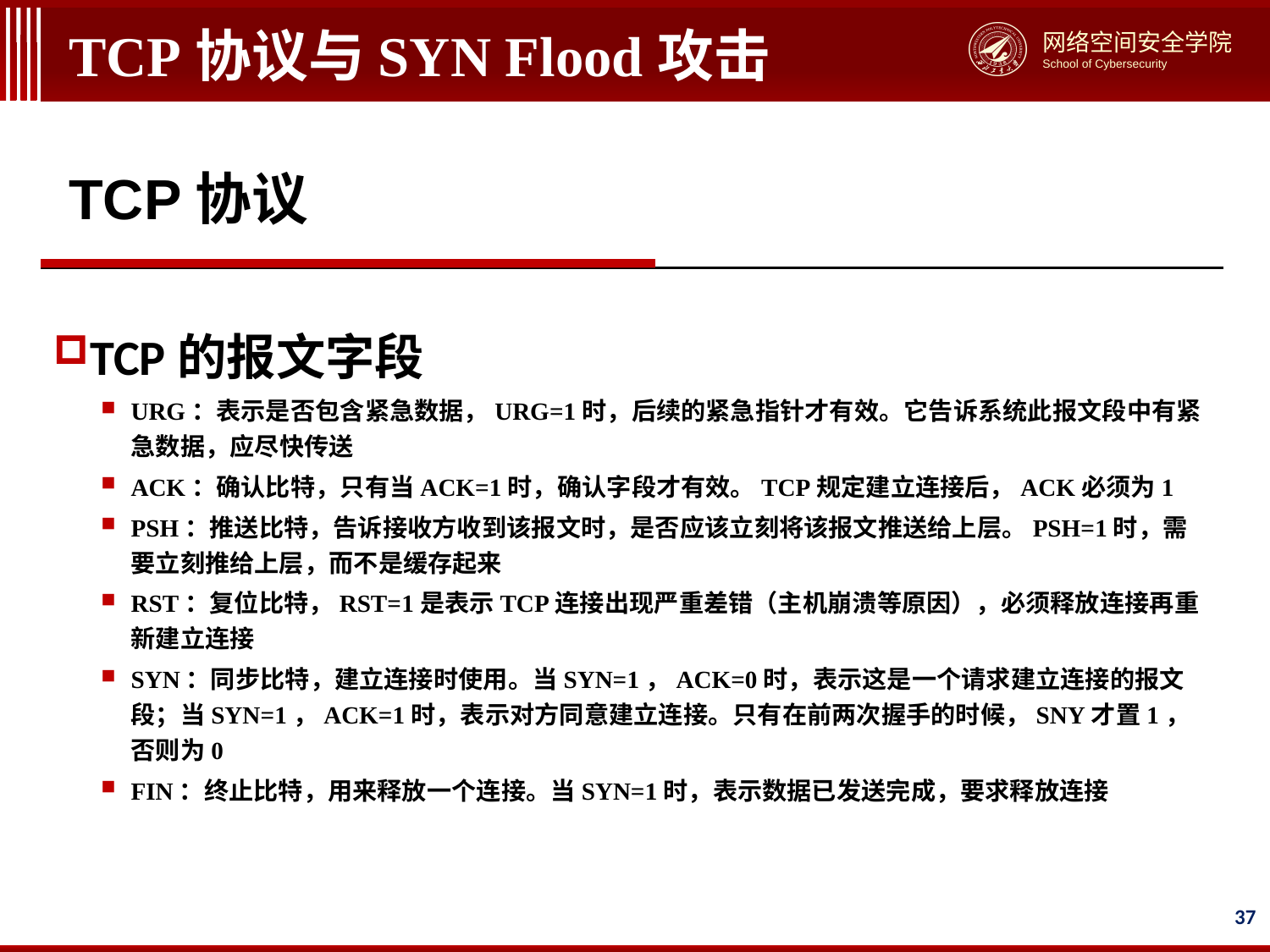

# TCP协议与SYN Flood攻击
TCP协议
TCP的报文字段
URG：表示是否包含紧急数据，URG=1时，后续的紧急指针才有效。它告诉系统此报文段中有紧急数据，应尽快传送
ACK：确认比特，只有当ACK=1时，确认字段才有效。TCP规定建立连接后，ACK必须为1
PSH：推送比特，告诉接收方收到该报文时，是否应该立刻将该报文推送给上层。PSH=1时，需要立刻推给上层，而不是缓存起来
RST：复位比特，RST=1是表示TCP连接出现严重差错（主机崩溃等原因），必须释放连接再重新建立连接
SYN：同步比特，建立连接时使用。当SYN=1，ACK=0时，表示这是一个请求建立连接的报文段；当SYN=1，ACK=1时，表示对方同意建立连接。只有在前两次握手的时候，SNY才置1，否则为0
FIN：终止比特，用来释放一个连接。当SYN=1时，表示数据已发送完成，要求释放连接